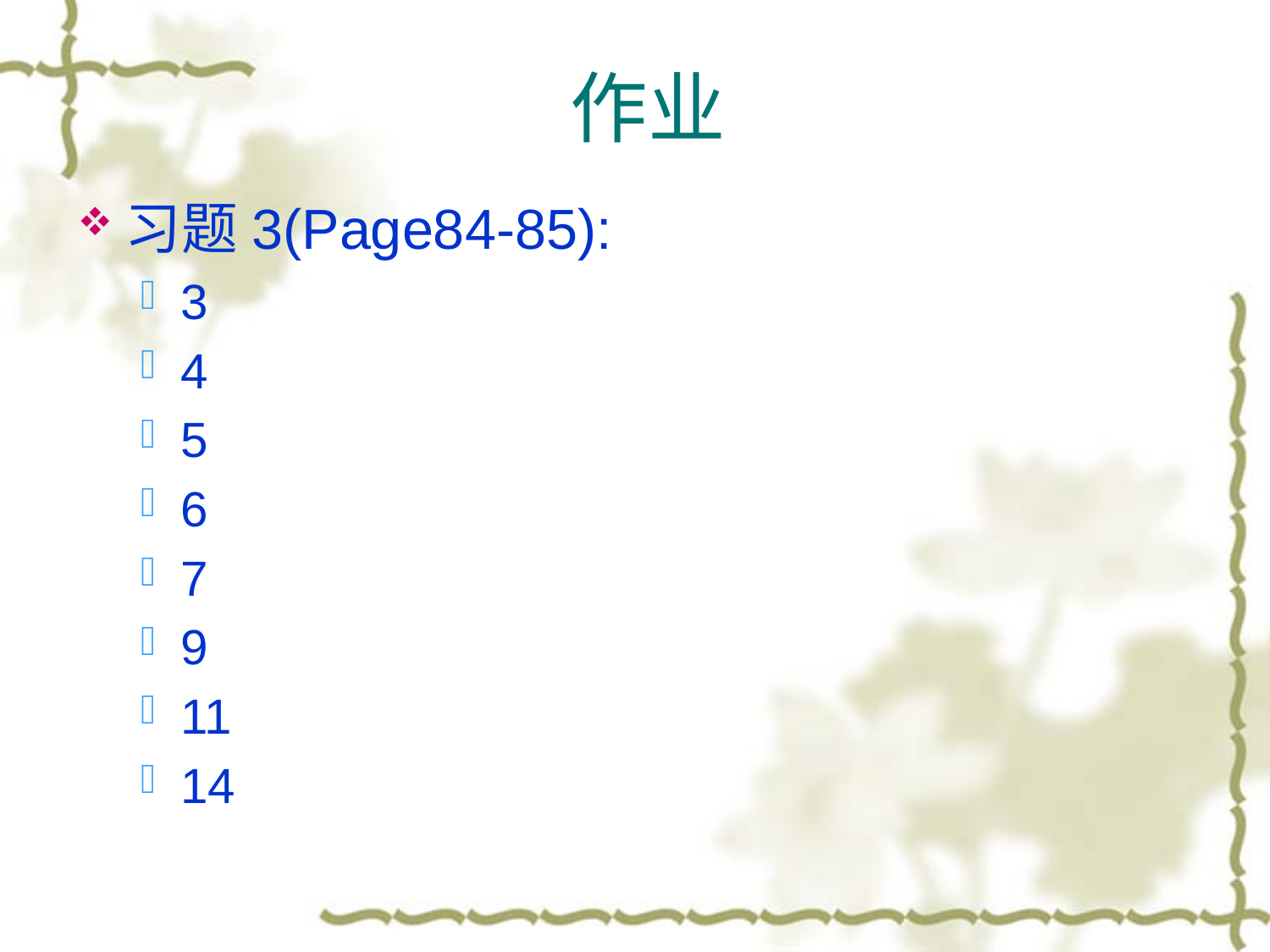

# 作业
习题3(Page84-85):
3
4
5
6
7
9
11
14
162